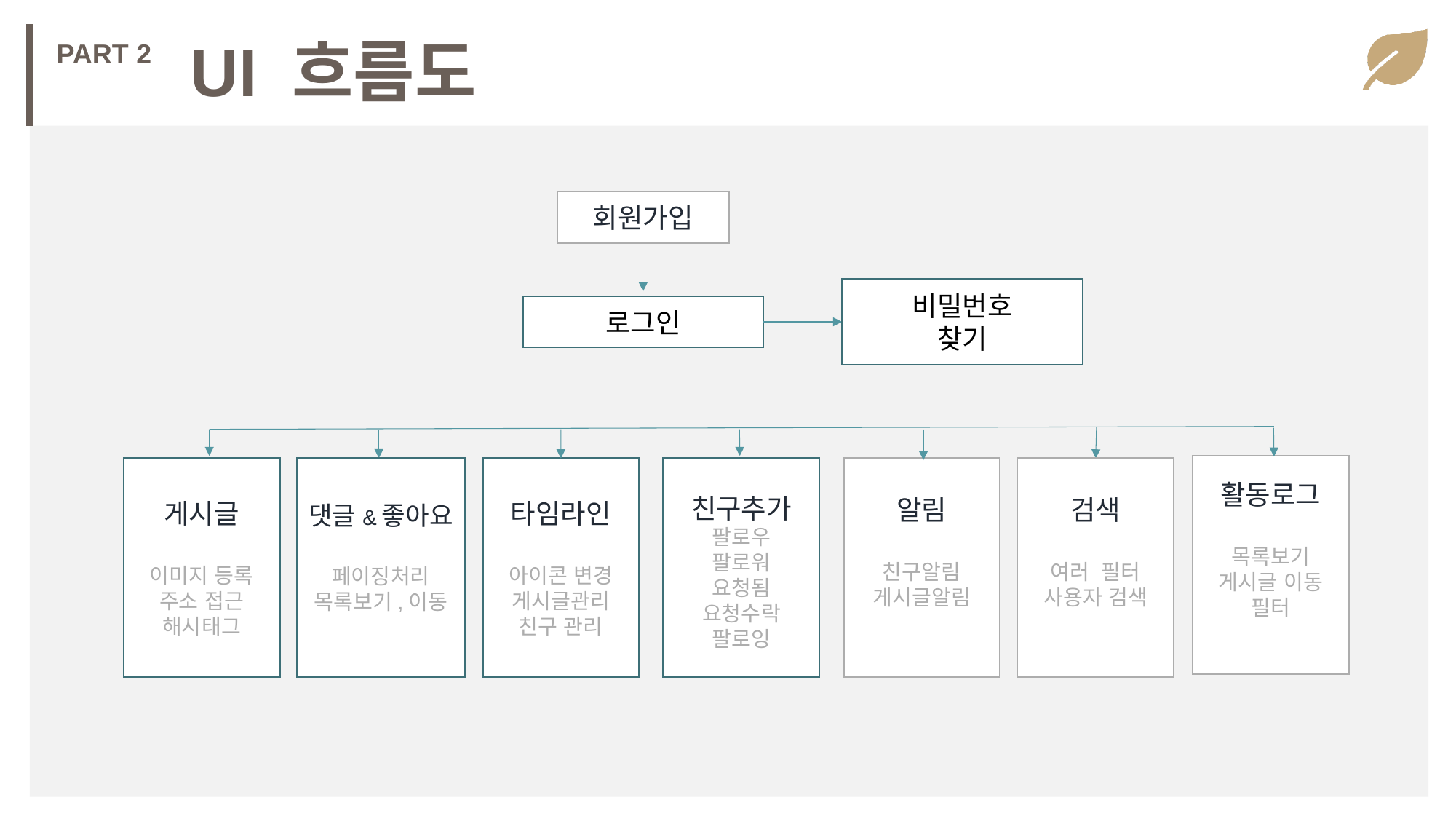

UI 흐름도
PART 2

회원가입
비밀번호
찾기
로그인

활동로그

목록보기
게시글 이동
필터

게시글

이미지 등록
주소 접근
해시태그

댓글&좋아요

페이징처리
목록보기,이동

타임라인

아이콘 변경
게시글관리
친구 관리

알림

친구알림
게시글알림

검색

여러  필터
사용자 검색

친구추가
팔로우
팔로워
요청됨
요청수락
팔로잉